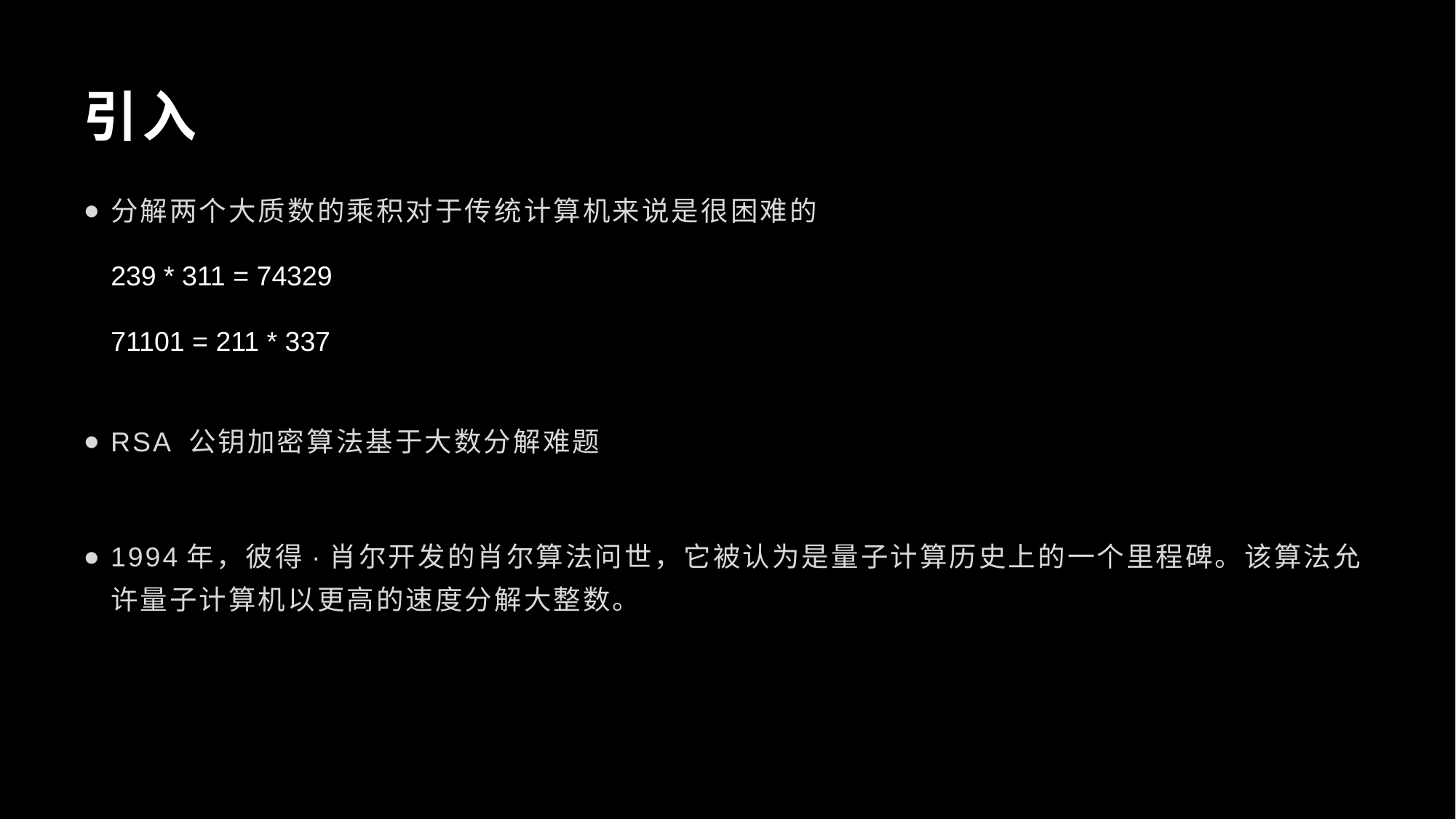

# 引入
分解两个大质数的乘积对于传统计算机来说是很困难的

RSA 公钥加密算法基于大数分解难题

1994年，彼得·肖尔开发的肖尔算法问世，它被认为是量子计算历史上的一个里程碑。该算法允许量子计算机以更高的速度分解大整数。

239 * 311 = 74329

71101 = 211 * 337